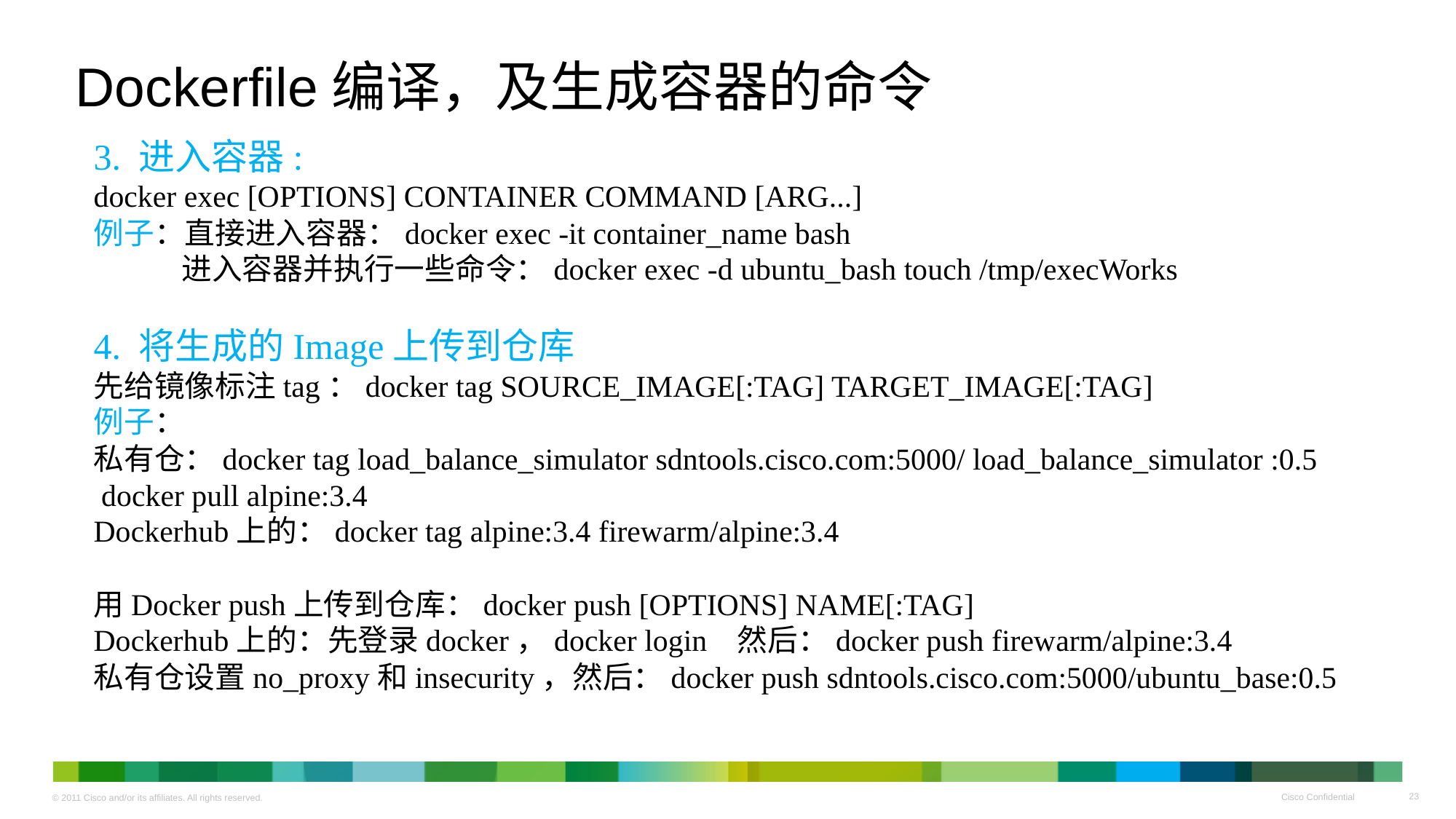

# Dockerfile编译，及生成容器的命令
3. 进入容器:
docker exec [OPTIONS] CONTAINER COMMAND [ARG...]
例子：直接进入容器：docker exec -it container_name bash
            进入容器并执行一些命令：docker exec -d ubuntu_bash touch /tmp/execWorks

4. 将生成的Image上传到仓库
先给镜像标注tag：docker tag SOURCE_IMAGE[:TAG] TARGET_IMAGE[:TAG]
例子：
私有仓：docker tag load_balance_simulator sdntools.cisco.com:5000/ load_balance_simulator :0.5
 docker pull alpine:3.4
Dockerhub上的：docker tag alpine:3.4 firewarm/alpine:3.4

用Docker push上传到仓库：docker push [OPTIONS] NAME[:TAG]
Dockerhub上的：先登录docker，docker login   然后：docker push firewarm/alpine:3.4
私有仓设置no_proxy和insecurity，然后：docker push sdntools.cisco.com:5000/ubuntu_base:0.5